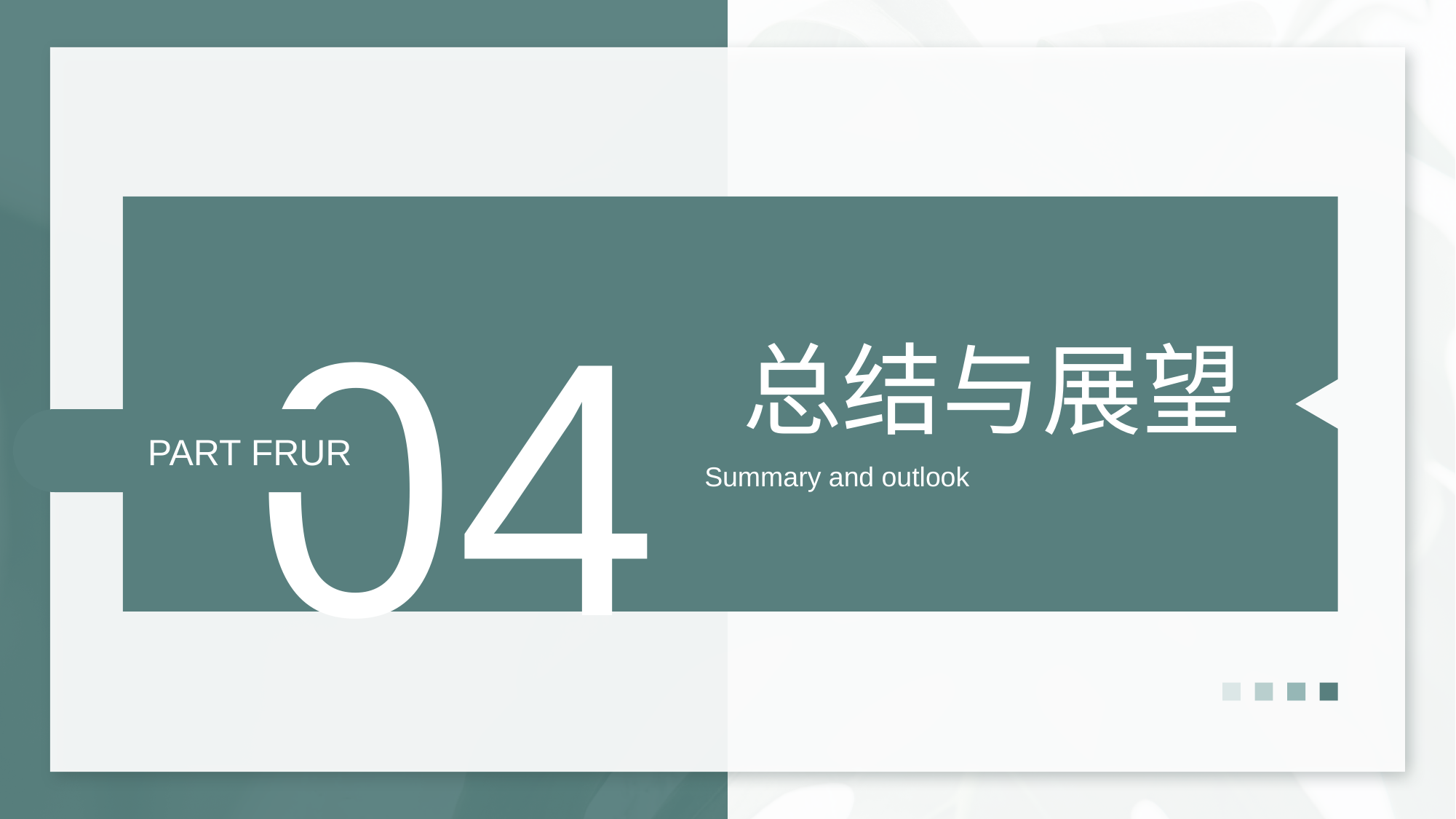

04
总结与展望
Summary and outlook

PART FRUR